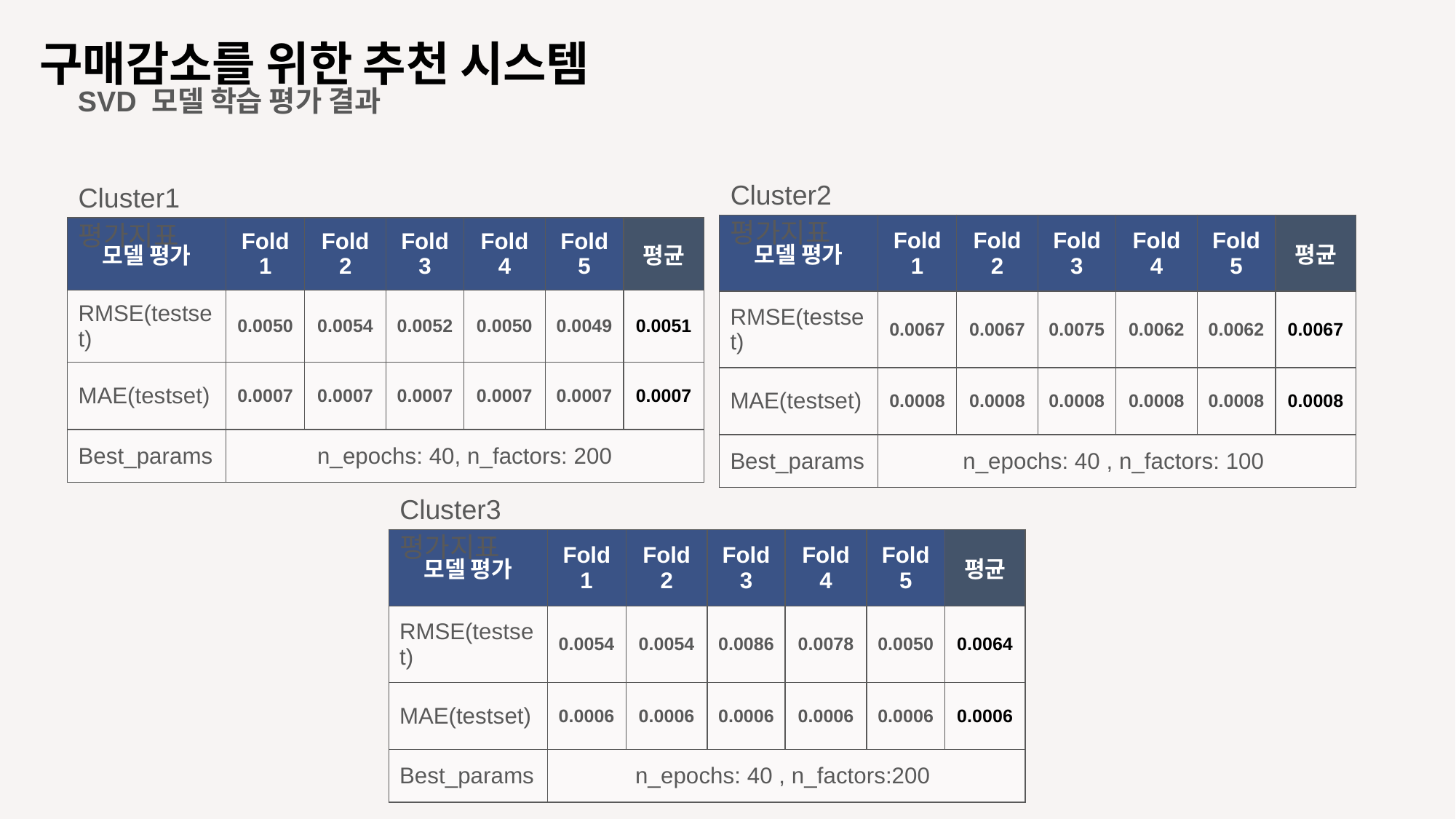

구매감소를 위한 추천 시스템
SVD 모델 학습 평가 결과
Cluster2 평가지표
Cluster1 평가지표
| 모델 평가 | Fold1 | Fold2 | Fold3 | Fold4 | Fold5 | 평균 |
| --- | --- | --- | --- | --- | --- | --- |
| RMSE(testset) | 0.0067 | 0.0067 | 0.0075 | 0.0062 | 0.0062 | 0.0067 |
| MAE(testset) | 0.0008 | 0.0008 | 0.0008 | 0.0008 | 0.0008 | 0.0008 |
| Best\_params | n\_epochs: 40 , n\_factors: 100 |  |  |  |  |  |
| 모델 평가 | Fold1 | Fold2 | Fold3 | Fold4 | Fold5 | 평균 |
| --- | --- | --- | --- | --- | --- | --- |
| RMSE(testset) | 0.0050 | 0.0054 | 0.0052 | 0.0050 | 0.0049 | 0.0051 |
| MAE(testset) | 0.0007 | 0.0007 | 0.0007 | 0.0007 | 0.0007 | 0.0007 |
| Best\_params | n\_epochs: 40, n\_factors: 200 |  |  |  |  |  |
Cluster3 평가지표
| 모델 평가 | Fold1 | Fold2 | Fold3 | Fold4 | Fold5 | 평균 |
| --- | --- | --- | --- | --- | --- | --- |
| RMSE(testset) | 0.0054 | 0.0054 | 0.0086 | 0.0078 | 0.0050 | 0.0064 |
| MAE(testset) | 0.0006 | 0.0006 | 0.0006 | 0.0006 | 0.0006 | 0.0006 |
| Best\_params | n\_epochs: 40 , n\_factors:200 |  |  |  |  |  |